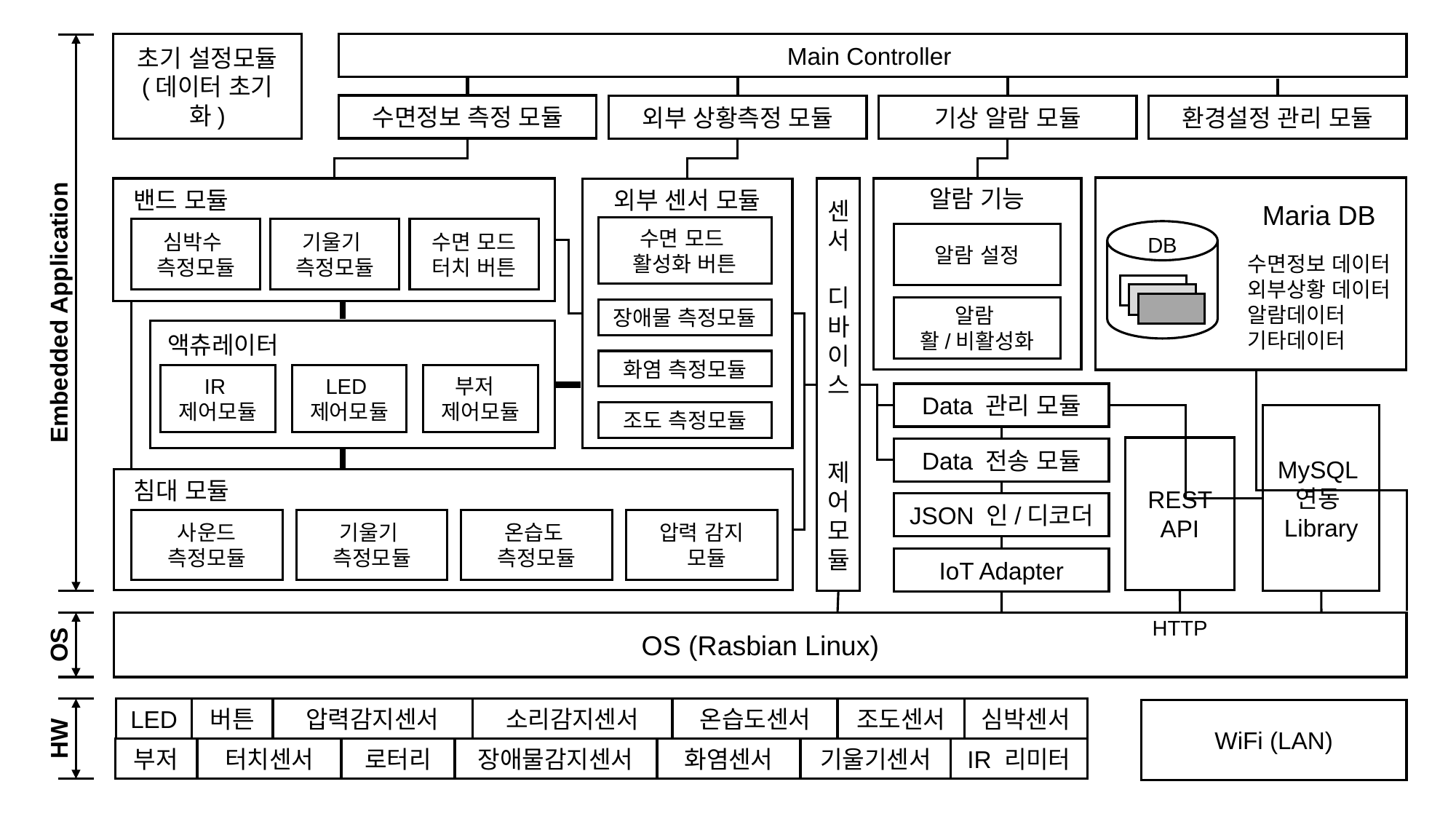

초기 설정모듈
(데이터 초기화)
Main Controller
Embedded Application
수면정보 측정 모듈
외부 상황측정 모듈
기상 알람 모듈
환경설정 관리 모듈

외부 센서 모듈
수면 모드
활성화 버튼
장애물 측정모듈
화염 측정모듈
조도 측정모듈

센서  디바이스

제어모듈

알람 기능
알람 설정
알람
활/비활성화
밴드 모듈
Maria DB
수면정보 데이터
외부상황 데이터
알람데이터
기타데이터
심박수
측정모듈
기울기
측정모듈
수면 모드 터치 버튼

DB

액츄레이터
IR
제어모듈
LED
제어모듈
부저
제어모듈
Data 관리 모듈
MySQL
연동
Library
REST API
Data 전송 모듈

침대 모듈
JSON 인/디코더
사운드
측정모듈
기울기
측정모듈
온습도
측정모듈
압력 감지
 모듈
IoT Adapter
HTTP
OS (Rasbian Linux)
OS
LED
버튼
압력감지센서
소리감지센서
온습도센서
조도센서
심박센서
HW
WiFi (LAN)
부저
터치센서
로터리
장애물감지센서
화염센서
기울기센서
IR 리미터